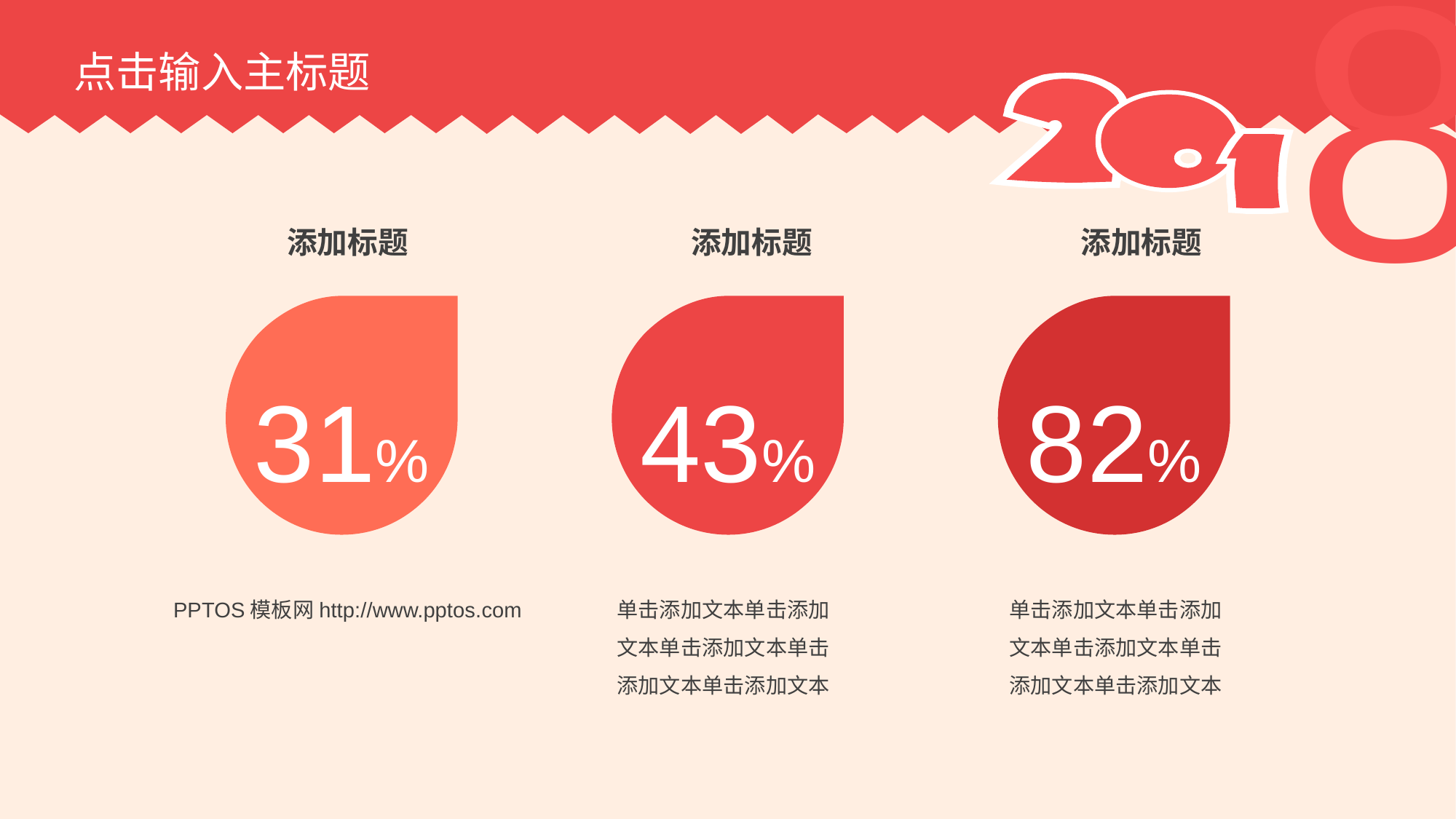

点击输入主标题
添加标题
添加标题
添加标题
31%
43%
82%

PPTOS模板网http://www.pptos.com

单击添加文本单击添加
文本单击添加文本单击
添加文本单击添加文本

单击添加文本单击添加
文本单击添加文本单击
添加文本单击添加文本